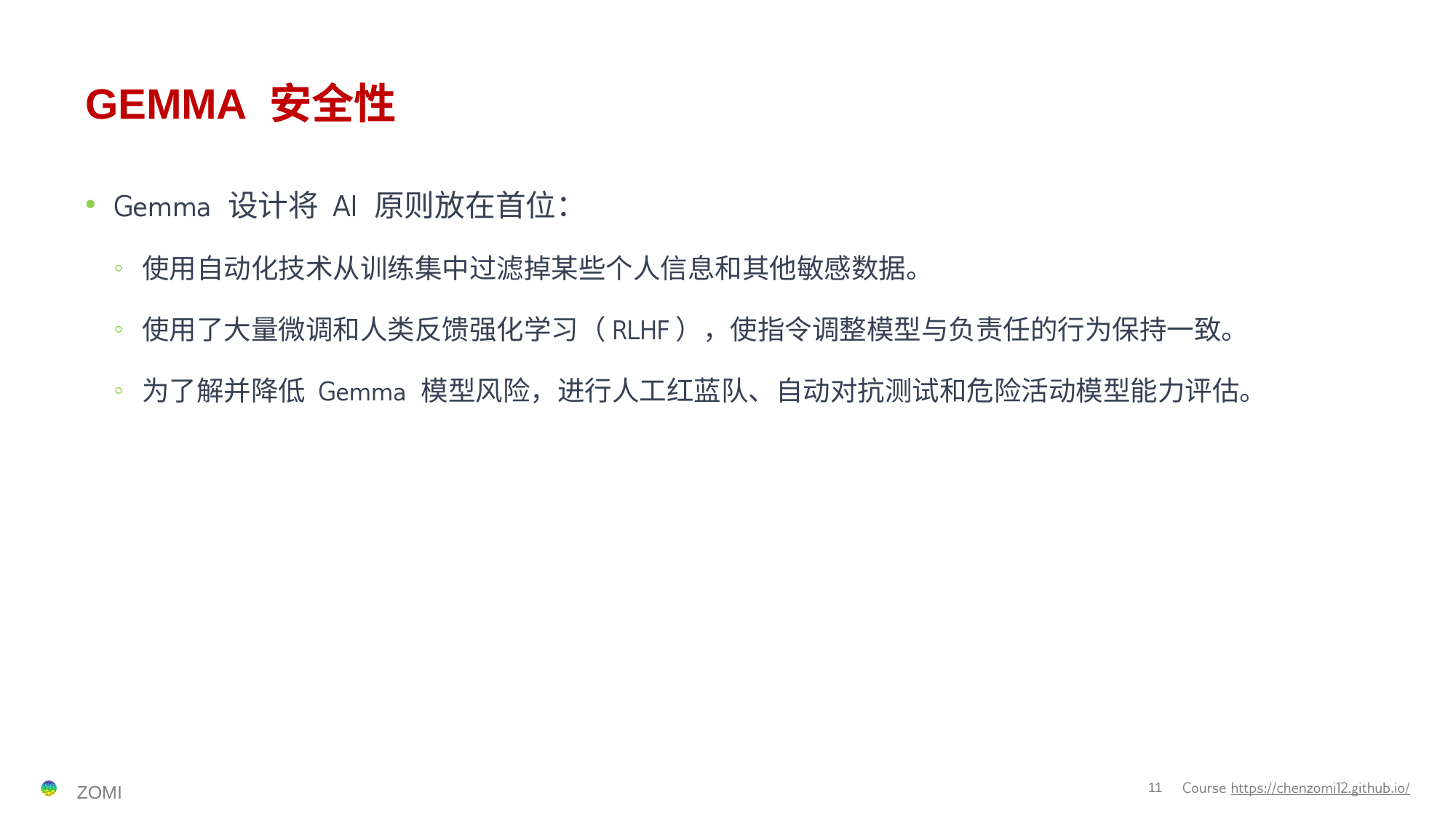

# GEMMA 安全性
Gemma 设计将 AI 原则放在首位：
使用自动化技术从训练集中过滤掉某些个人信息和其他敏感数据。
使用了大量微调和人类反馈强化学习（RLHF），使指令调整模型与负责任的行为保持一致。
为了解并降低 Gemma 模型风险，进行人工红蓝队、自动对抗测试和危险活动模型能力评估。